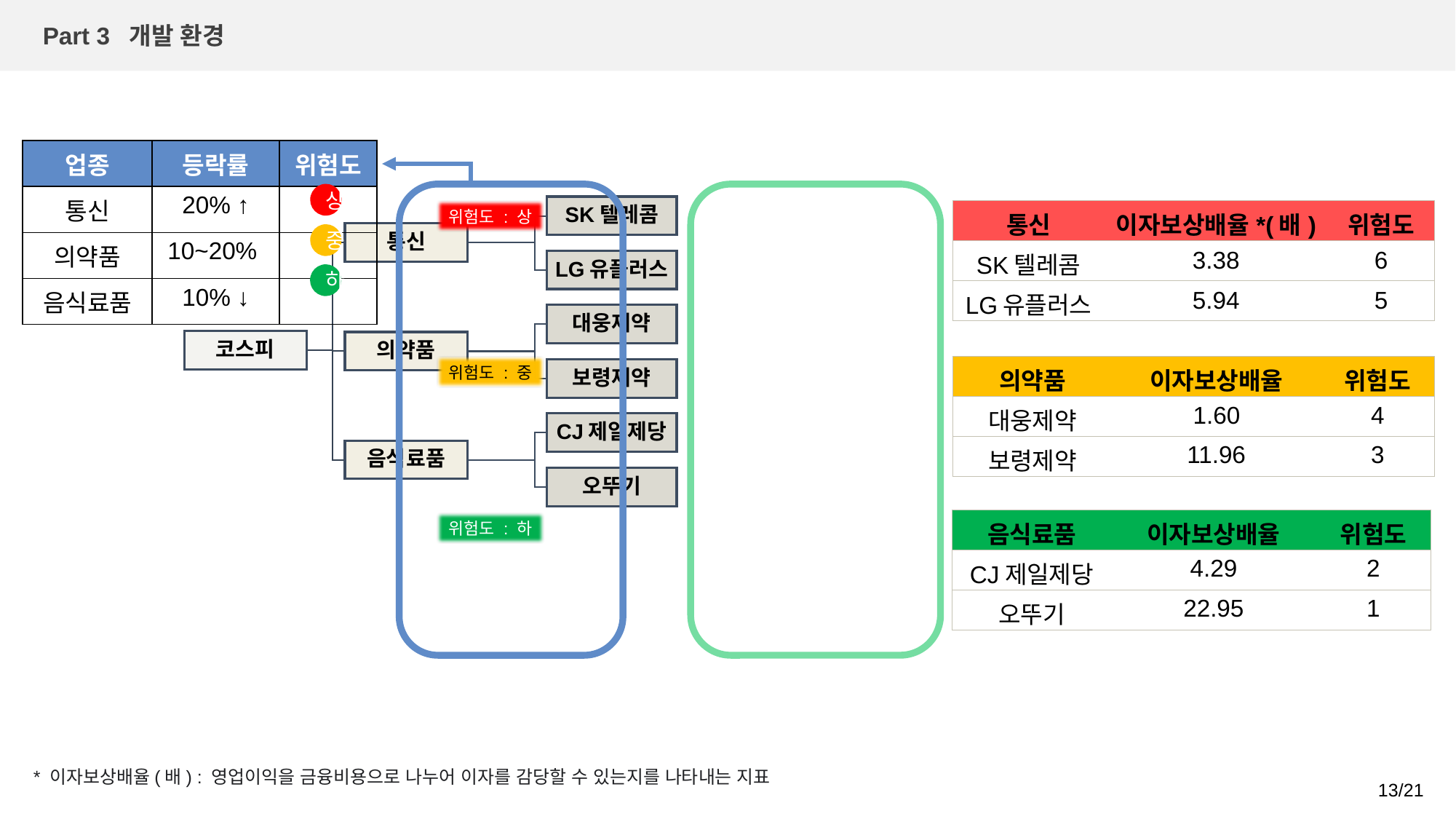

Part 3  개발 환경
| 업종 | 등락률 | 위험도 |
| --- | --- | --- |
| 통신 | 20% ↑ |  |
| 의약품 | 10~20% |  |
| 음식료품 | 10% ↓ |  |

코스피
통신
SK텔레콤
LG유플러스
의약품
대웅제약
보령제약
음식료품
CJ제일제당
오뚜기
위험도 : 상

위험도 : 중
위험도 : 하
상
| 통신 | 이자보상배율\*(배) | 위험도 |
| --- | --- | --- |
| SK텔레콤 | 3.38 | 6 |
| LG유플러스 | 5.94 | 5 |
중
하
| 의약품 | 이자보상배율 | 위험도 |
| --- | --- | --- |
| 대웅제약 | 1.60 | 4 |
| 보령제약 | 11.96 | 3 |
| 음식료품 | 이자보상배율 | 위험도 |
| --- | --- | --- |
| CJ제일제당 | 4.29 | 2 |
| 오뚜기 | 22.95 | 1 |
* 이자보상배율(배) : 영업이익을 금융비용으로 나누어 이자를 감당할 수 있는지를 나타내는 지표